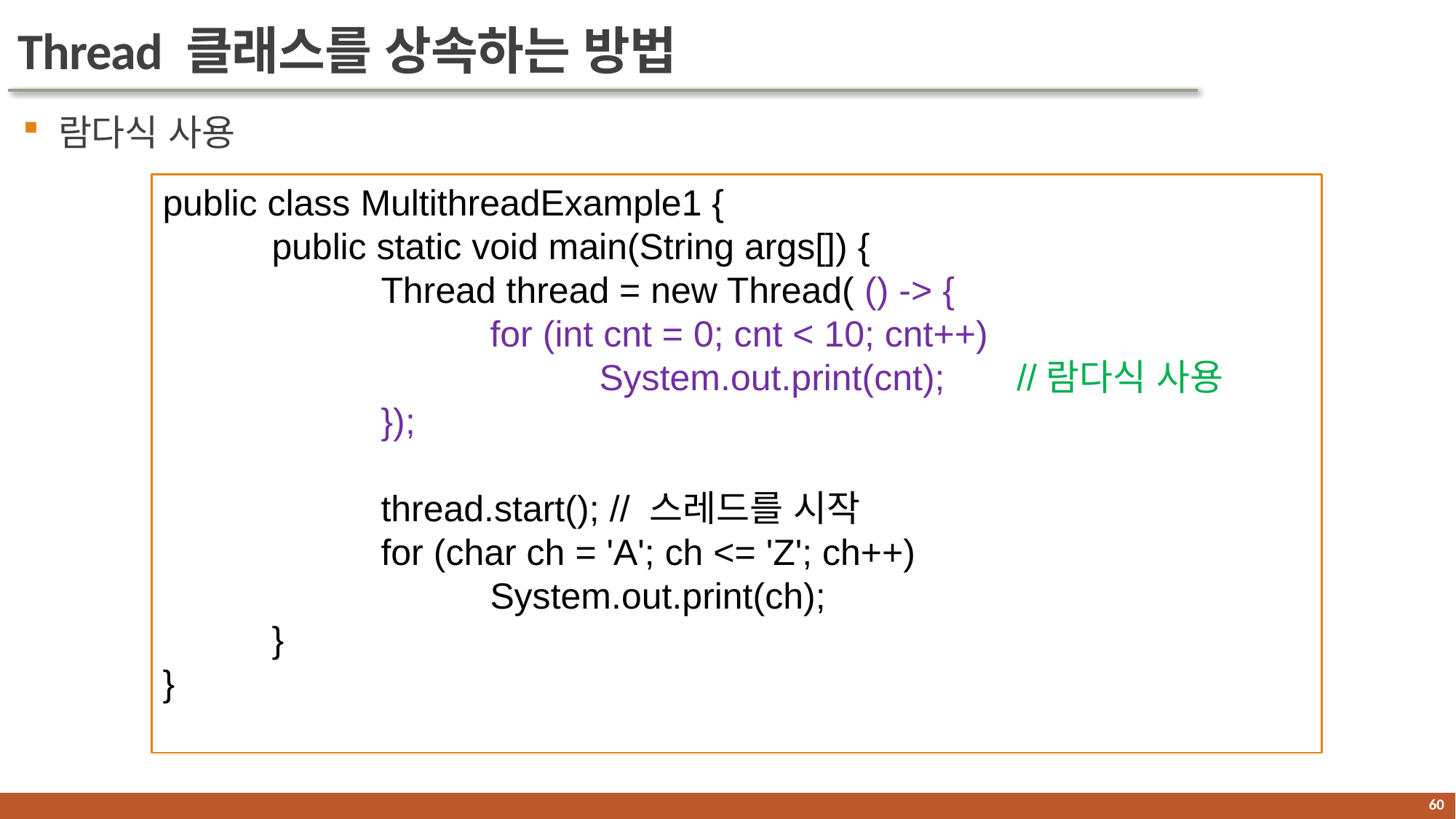

# Thread 클래스를 상속하는 방법
 람다식 사용
public class MultithreadExample1 {
	public static void main(String args[]) {
		Thread thread = new Thread( () -> {
			for (int cnt = 0; cnt < 10; cnt++)
				System.out.print(cnt);       //람다식 사용
		});

		thread.start(); // 스레드를 시작
		for (char ch = 'A'; ch <= 'Z'; ch++)
			System.out.print(ch);
	}
}

60